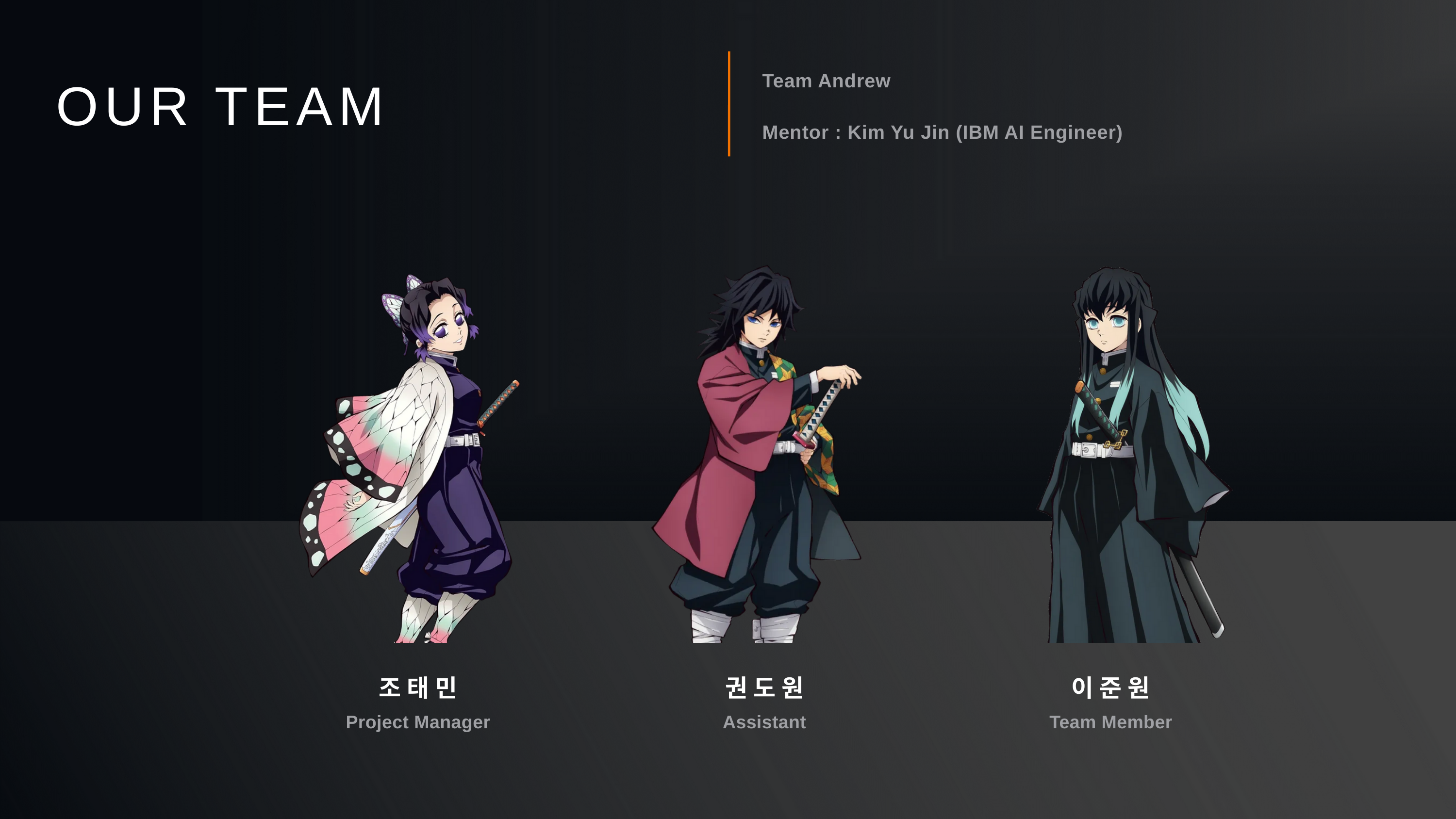

Team Andrew

Mentor : Kim Yu Jin (IBM AI Engineer)
OUR TEAM

조태민
권도원
이준원
Project Manager
Assistant
Team Member